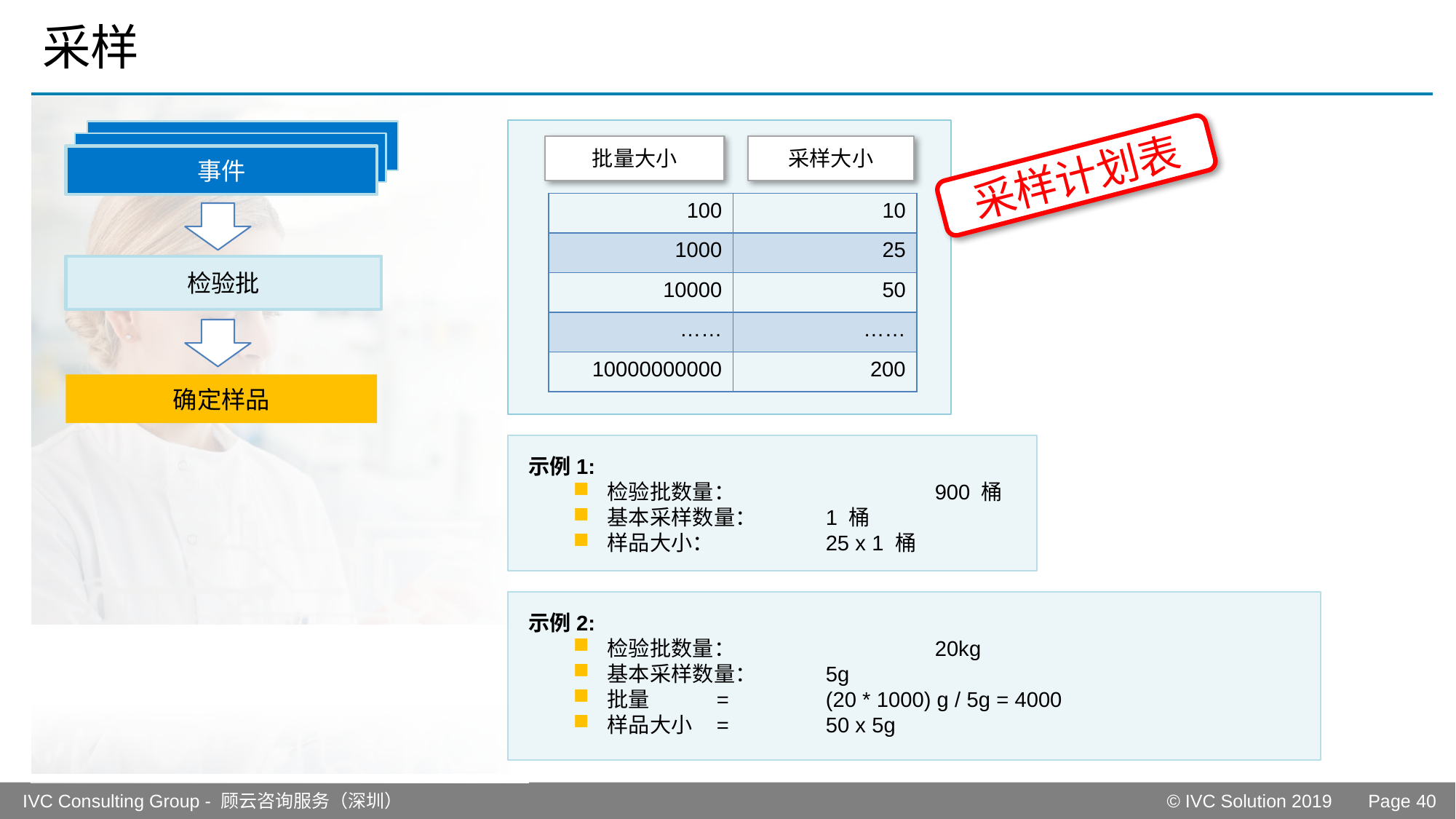

# 采样

批量大小
采样大小
事件
采样计划表
| 100 | 10 |
| --- | --- |
| 1000 | 25 |
| 10000 | 50 |
| …… | …… |
| 10000000000 | 200 |

检验批

确定样品
 示例1:
检验批数量：		900 桶
基本采样数量：	1 桶
样品大小：		25 x 1 桶
 示例2:
检验批数量：		20kg
基本采样数量：	5g
批量	=	(20 * 1000) g / 5g = 4000
样品大小	=	50 x 5g